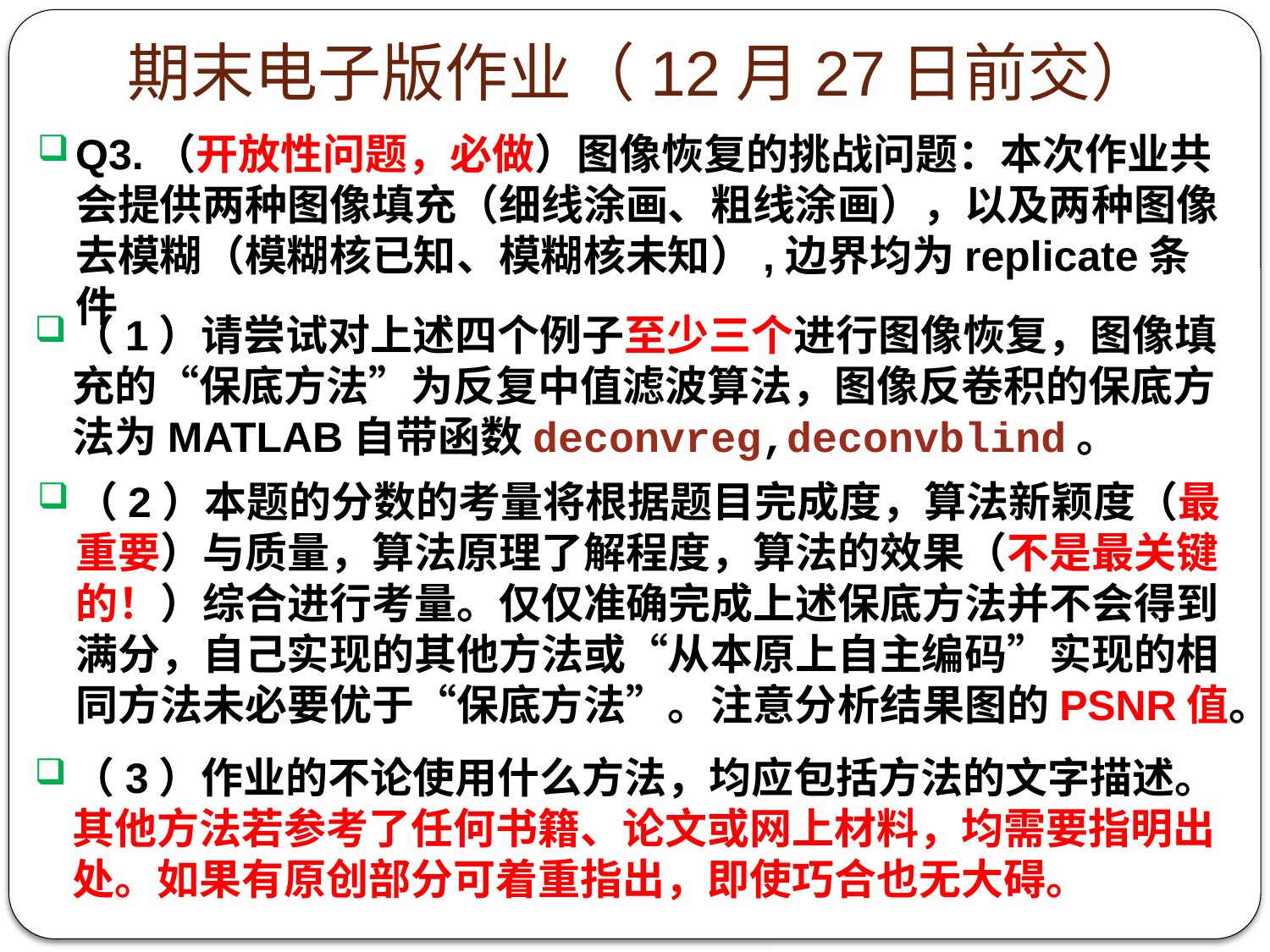

期末电子版作业（12月27日前交）
Q3.（开放性问题，必做）图像恢复的挑战问题：本次作业共会提供两种图像填充（细线涂画、粗线涂画），以及两种图像去模糊（模糊核已知、模糊核未知）,边界均为replicate条件
（1）请尝试对上述四个例子至少三个进行图像恢复，图像填充的“保底方法”为反复中值滤波算法，图像反卷积的保底方法为MATLAB自带函数deconvreg,deconvblind。
（2）本题的分数的考量将根据题目完成度，算法新颖度（最重要）与质量，算法原理了解程度，算法的效果（不是最关键的！）综合进行考量。仅仅准确完成上述保底方法并不会得到满分，自己实现的其他方法或“从本原上自主编码”实现的相同方法未必要优于“保底方法”。注意分析结果图的PSNR值。
（3）作业的不论使用什么方法，均应包括方法的文字描述。其他方法若参考了任何书籍、论文或网上材料，均需要指明出处。如果有原创部分可着重指出，即使巧合也无大碍。